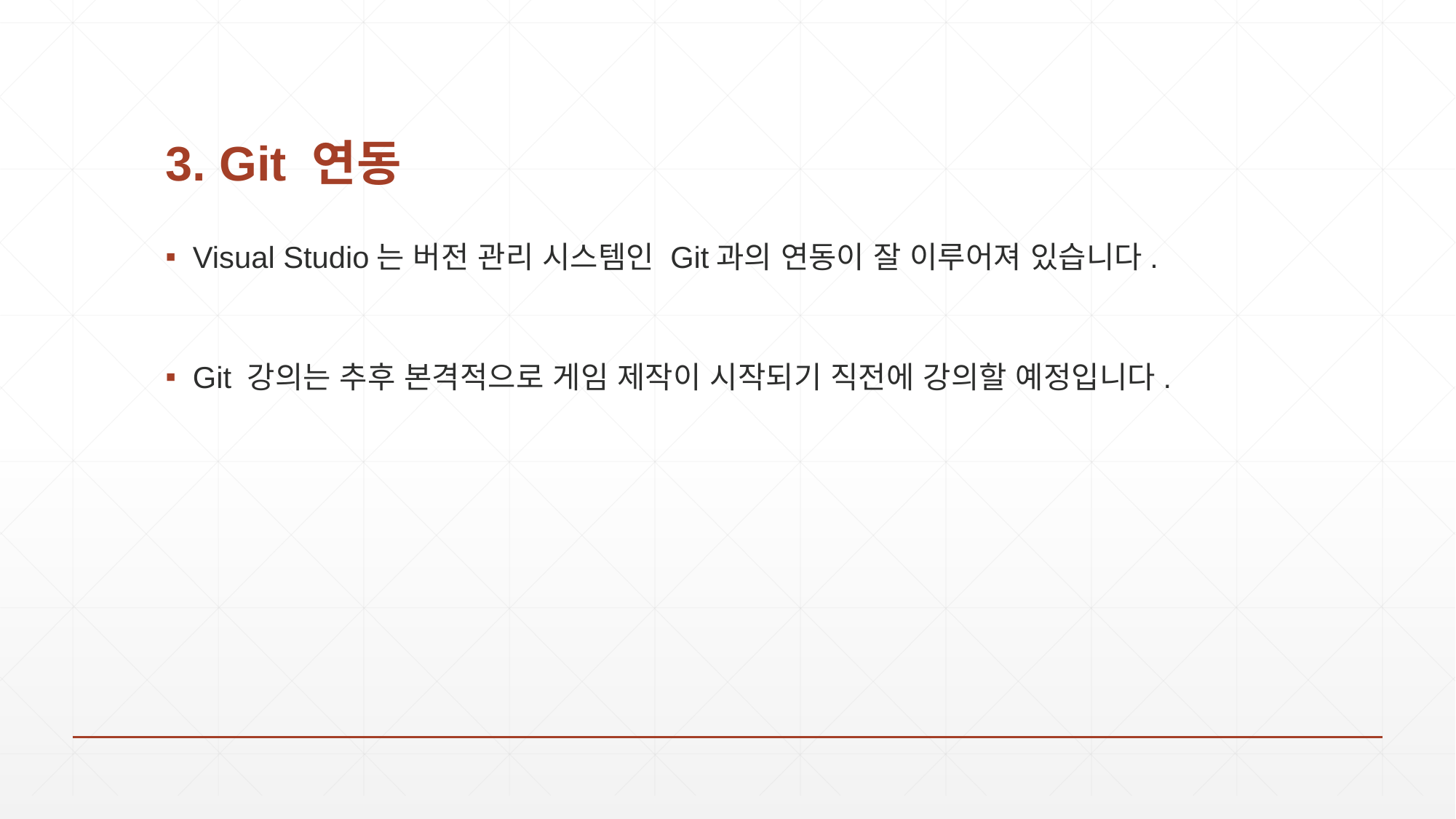

# 3. Git 연동
Visual Studio는 버전 관리 시스템인 Git과의 연동이 잘 이루어져 있습니다.

Git 강의는 추후 본격적으로 게임 제작이 시작되기 직전에 강의할 예정입니다.